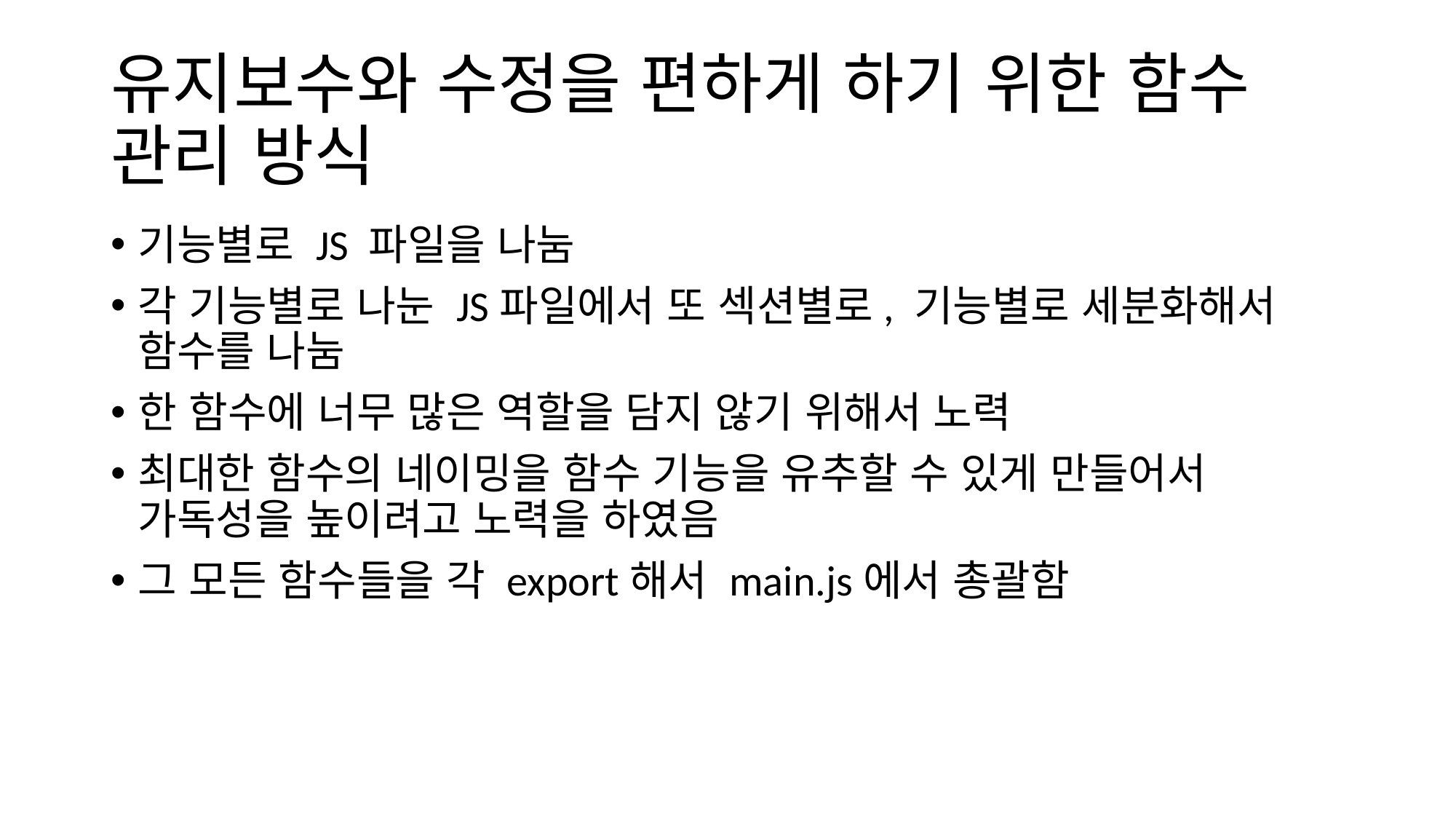

# 유지보수와 수정을 편하게 하기 위한 함수 관리 방식
기능별로 JS 파일을 나눔
각 기능별로 나눈 JS파일에서 또 섹션별로, 기능별로 세분화해서 함수를 나눔
한 함수에 너무 많은 역할을 담지 않기 위해서 노력
최대한 함수의 네이밍을 함수 기능을 유추할 수 있게 만들어서 가독성을 높이려고 노력을 하였음
그 모든 함수들을 각 export해서 main.js에서 총괄함